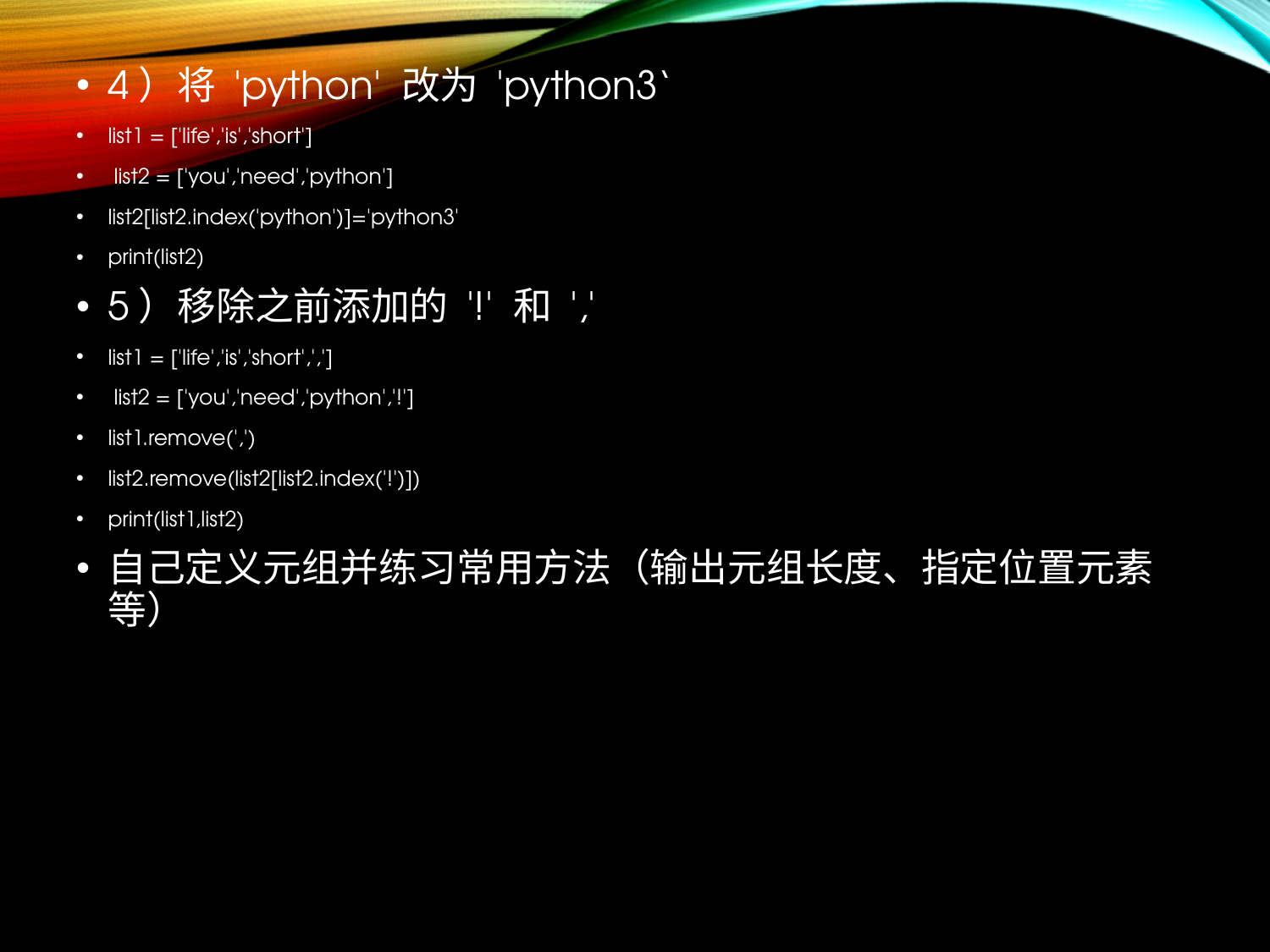

4）将 'python' 改为 'python3‘
list1 = ['life','is','short']
 list2 = ['you','need','python']
list2[list2.index('python')]='python3'
print(list2)
5）移除之前添加的 '!' 和 ','
list1 = ['life','is','short',',']
 list2 = ['you','need','python','!']
list1.remove(',')
list2.remove(list2[list2.index('!')])
print(list1,list2)
自己定义元组并练习常用方法（输出元组长度、指定位置元素等）